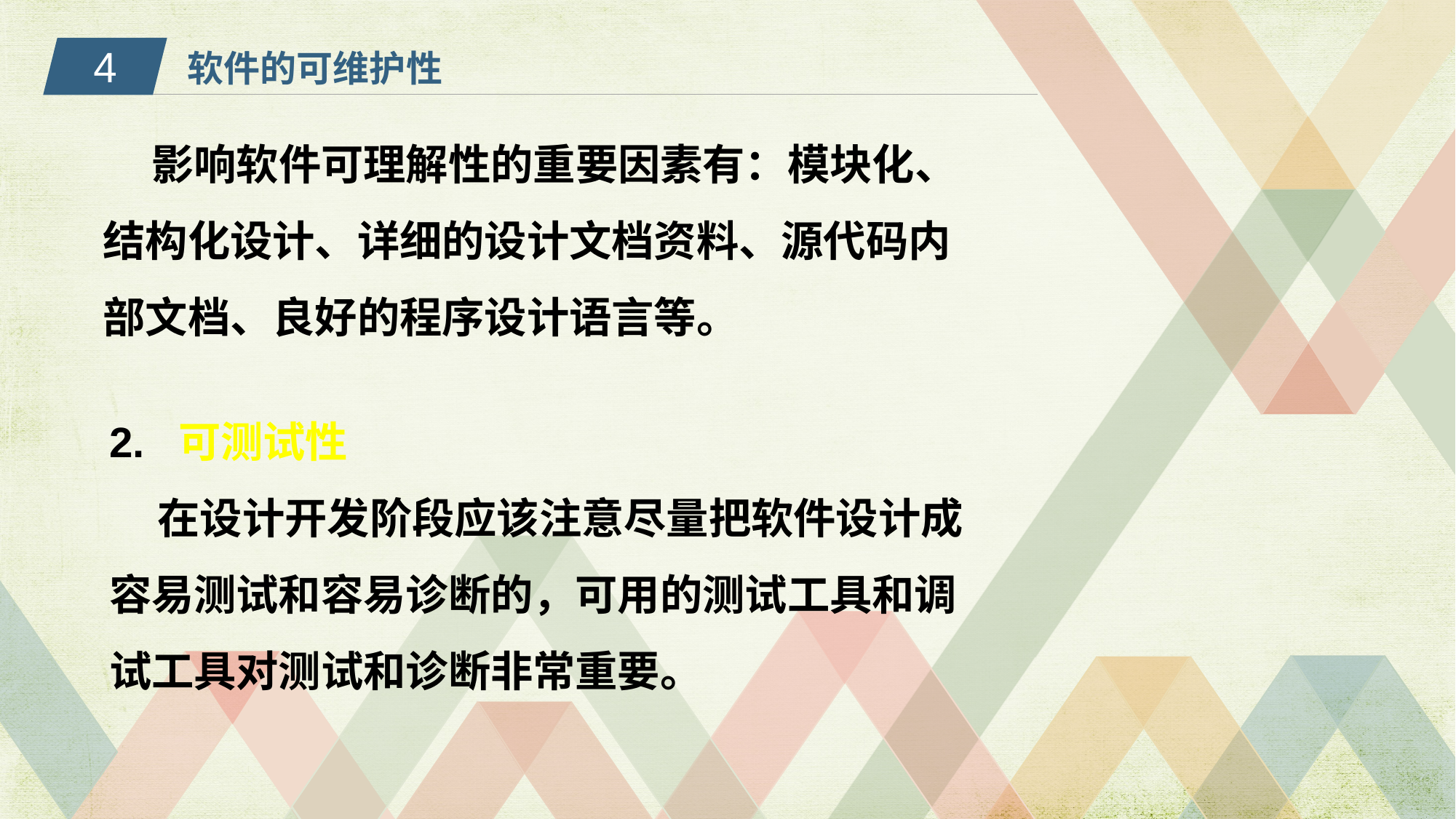

4

软件的可维护性
    影响软件可理解性的重要因素有：模块化、结构化设计、详细的设计文档资料、源代码内部文档、良好的程序设计语言等。

2.  可测试性
    在设计开发阶段应该注意尽量把软件设计成容易测试和容易诊断的，可用的测试工具和调试工具对测试和诊断非常重要。